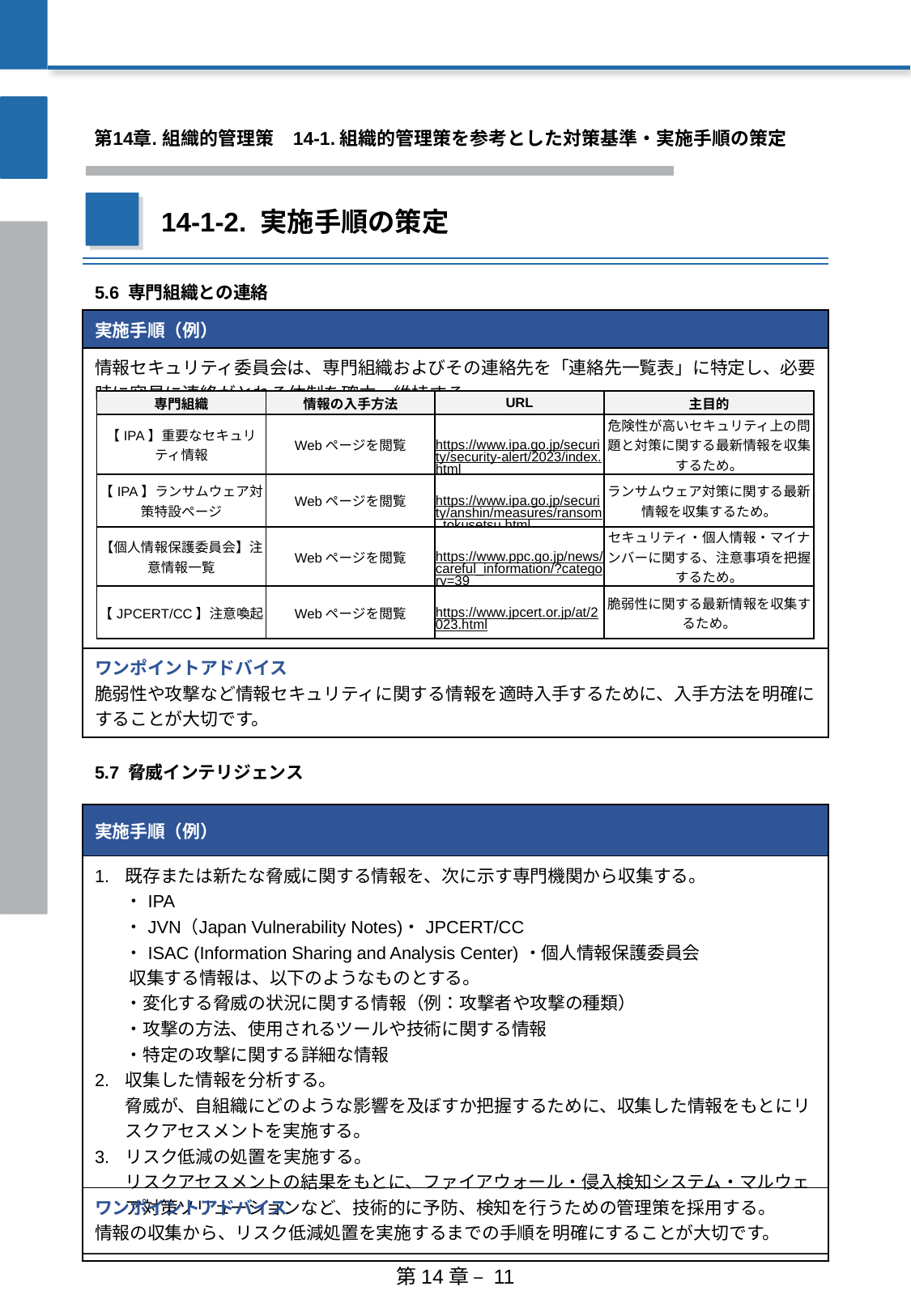

第14章. 組織的管理策
　14-1. 組織的管理策を参考とした対策基準・実施手順の策定
14-1-2. 実施手順の策定
| 5.6 専門組織との連絡 |
| --- |
| 実施手順（例） |
| 情報セキュリティ委員会は、専門組織およびその連絡先を「連絡先一覧表」に特定し、必要時に容易に連絡がとれる体制を確立・維持する。 |
| ワンポイントアドバイス 脆弱性や攻撃など情報セキュリティに関する情報を適時入手するために、入手方法を明確にすることが大切です。 |
| 専門組織 | 情報の入手方法 | URL | 主目的 |
| --- | --- | --- | --- |
| 【IPA】重要なセキュリティ情報 | Webページを閲覧 | https://www.ipa.go.jp/security/security-alert/2023/index.html | 危険性が高いセキュリティ上の問題と対策に関する最新情報を収集するため。 |
| 【IPA】ランサムウェア対策特設ページ | Webページを閲覧 | https://www.ipa.go.jp/security/anshin/measures/ransom\_tokusetsu.html | ランサムウェア対策に関する最新情報を収集するため。 |
| 【個人情報保護委員会】注意情報一覧 | Webページを閲覧 | https://www.ppc.go.jp/news/careful\_information/?category=39 | セキュリティ・個人情報・マイナンバーに関する、注意事項を把握するため。 |
| 【JPCERT/CC】注意喚起 | Webページを閲覧 | https://www.jpcert.or.jp/at/2023.html | 脆弱性に関する最新情報を収集するため。 |
| 5.7 脅威インテリジェンス |
| --- |
| 実施手順（例） |
| 既存または新たな脅威に関する情報を、次に示す専門機関から収集する。 ・IPA ・JVN（Japan Vulnerability Notes) ・JPCERT/CC ・ISAC (Information Sharing and Analysis Center) ・個人情報保護委員会 収集する情報は、以下のようなものとする。 ・変化する脅威の状況に関する情報（例：攻撃者や攻撃の種類） ・攻撃の方法、使用されるツールや技術に関する情報 ・特定の攻撃に関する詳細な情報 収集した情報を分析する。 脅威が、自組織にどのような影響を及ぼすか把握するために、収集した情報をもとにリスクアセスメントを実施する。 リスク低減の処置を実施する。 リスクアセスメントの結果をもとに、ファイアウォール・侵入検知システム・マルウェア対策ソリューションなど、技術的に予防、検知を行うための管理策を採用する。 |
| ワンポイントアドバイス 情報の収集から、リスク低減処置を実施するまでの手順を明確にすることが大切です。 |
第14章 – 11